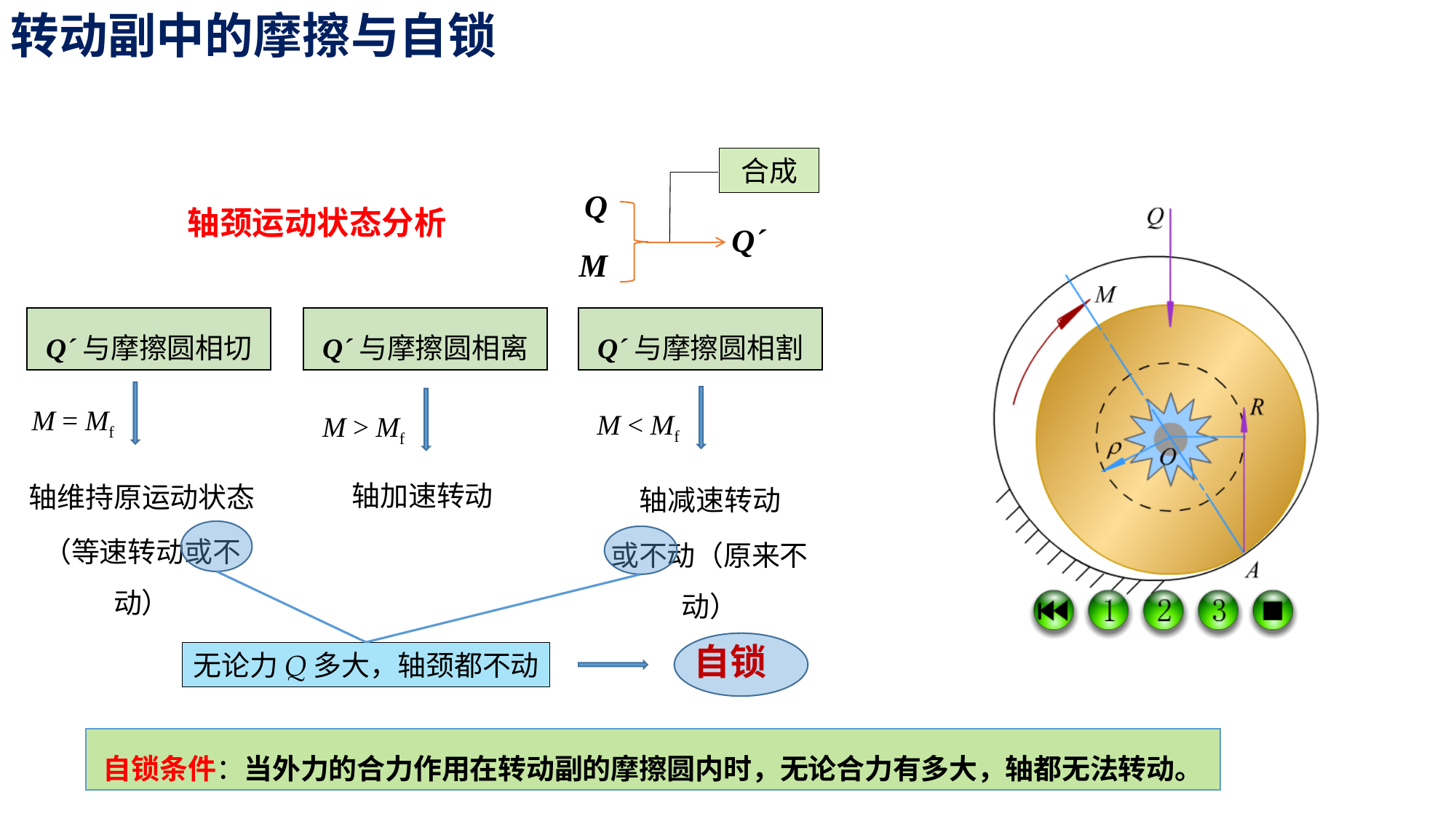

转动副中的摩擦与自锁
合成
Q

轴颈运动状态分析

Qˊ
M
Qˊ与摩擦圆相切
Qˊ与摩擦圆相离
Qˊ与摩擦圆相割
M = Mf

M < Mf
M > Mf

轴加速转动
轴维持原运动状态
轴减速转动
（等速转动或不动）
或不动（原来不动）

自锁
无论力Q多大，轴颈都不动

自锁条件：当外力的合力作用在转动副的摩擦圆内时，无论合力有多大，轴都无法转动。